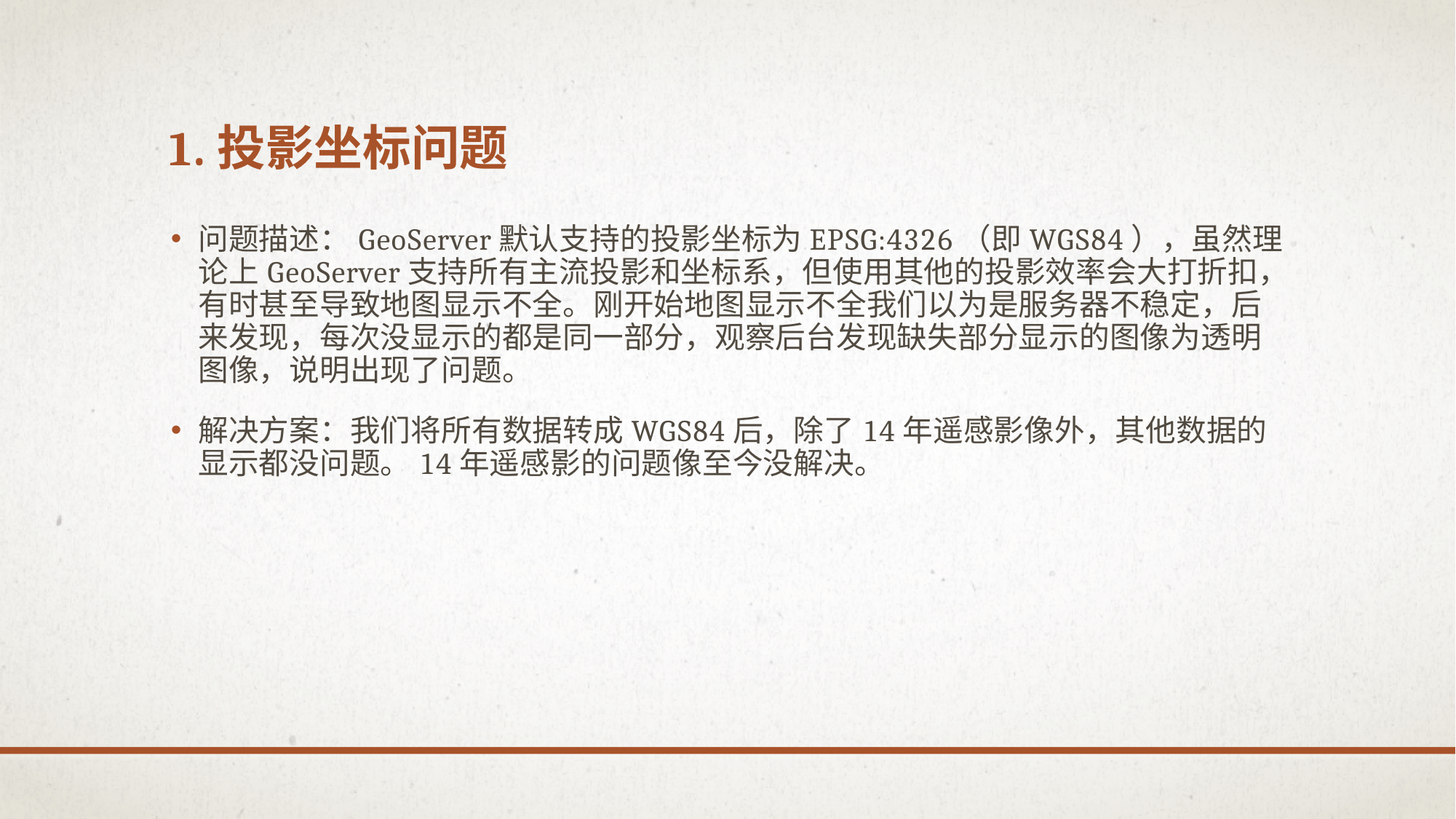

# 1.投影坐标问题
问题描述：GeoServer默认支持的投影坐标为EPSG:4326（即WGS84），虽然理论上GeoServer支持所有主流投影和坐标系，但使用其他的投影效率会大打折扣，有时甚至导致地图显示不全。刚开始地图显示不全我们以为是服务器不稳定，后来发现，每次没显示的都是同一部分，观察后台发现缺失部分显示的图像为透明图像，说明出现了问题。
解决方案：我们将所有数据转成WGS84后，除了14年遥感影像外，其他数据的显示都没问题。14年遥感影的问题像至今没解决。